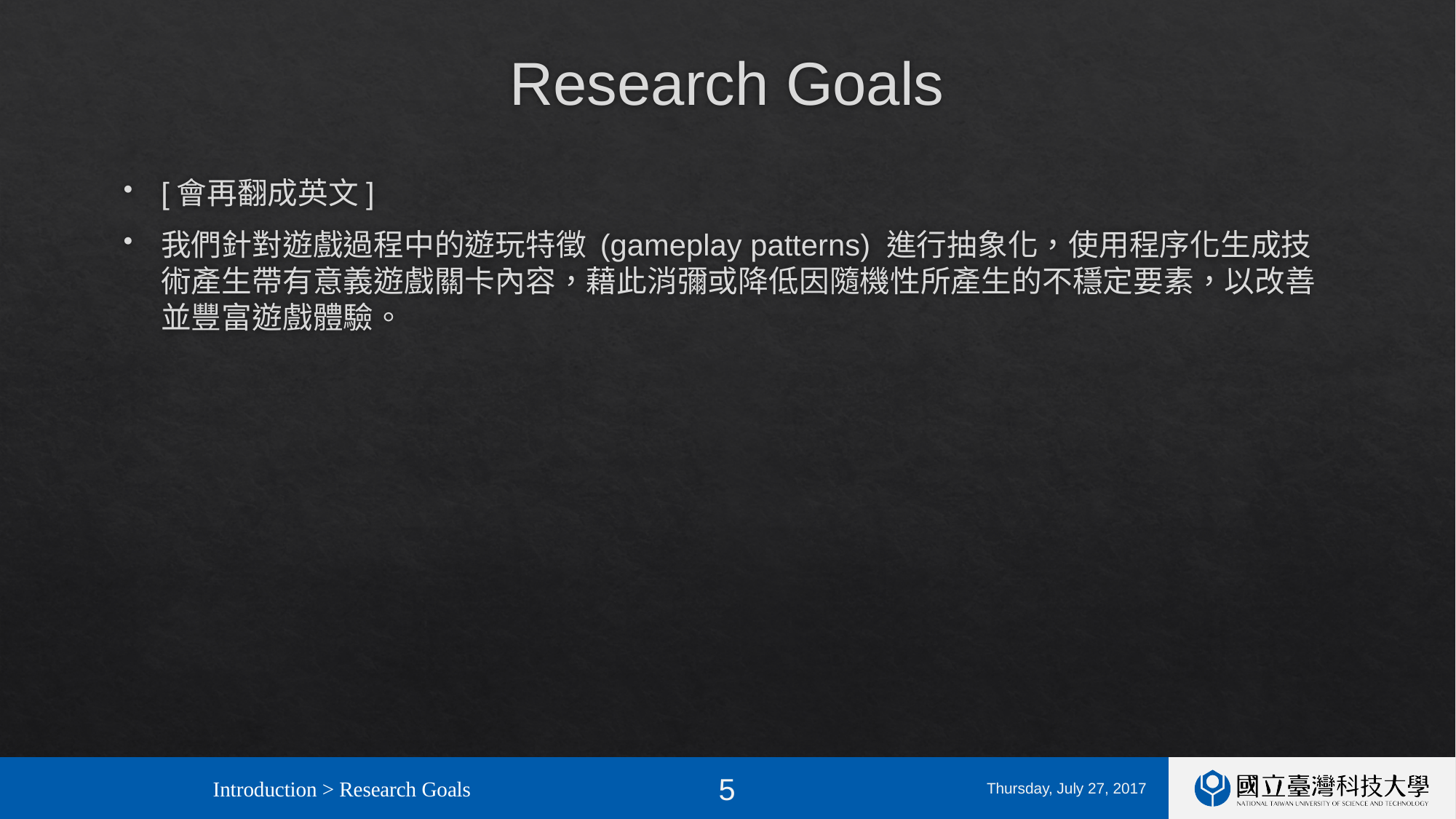

# Research Goals
[會再翻成英文]
我們針對遊戲過程中的遊玩特徵 (gameplay patterns) 進行抽象化，使用程序化生成技術產生帶有意義遊戲關卡內容，藉此消彌或降低因隨機性所產生的不穩定要素，以改善並豐富遊戲體驗。

Introduction > Research Goals
Thursday, July 27, 2017
5